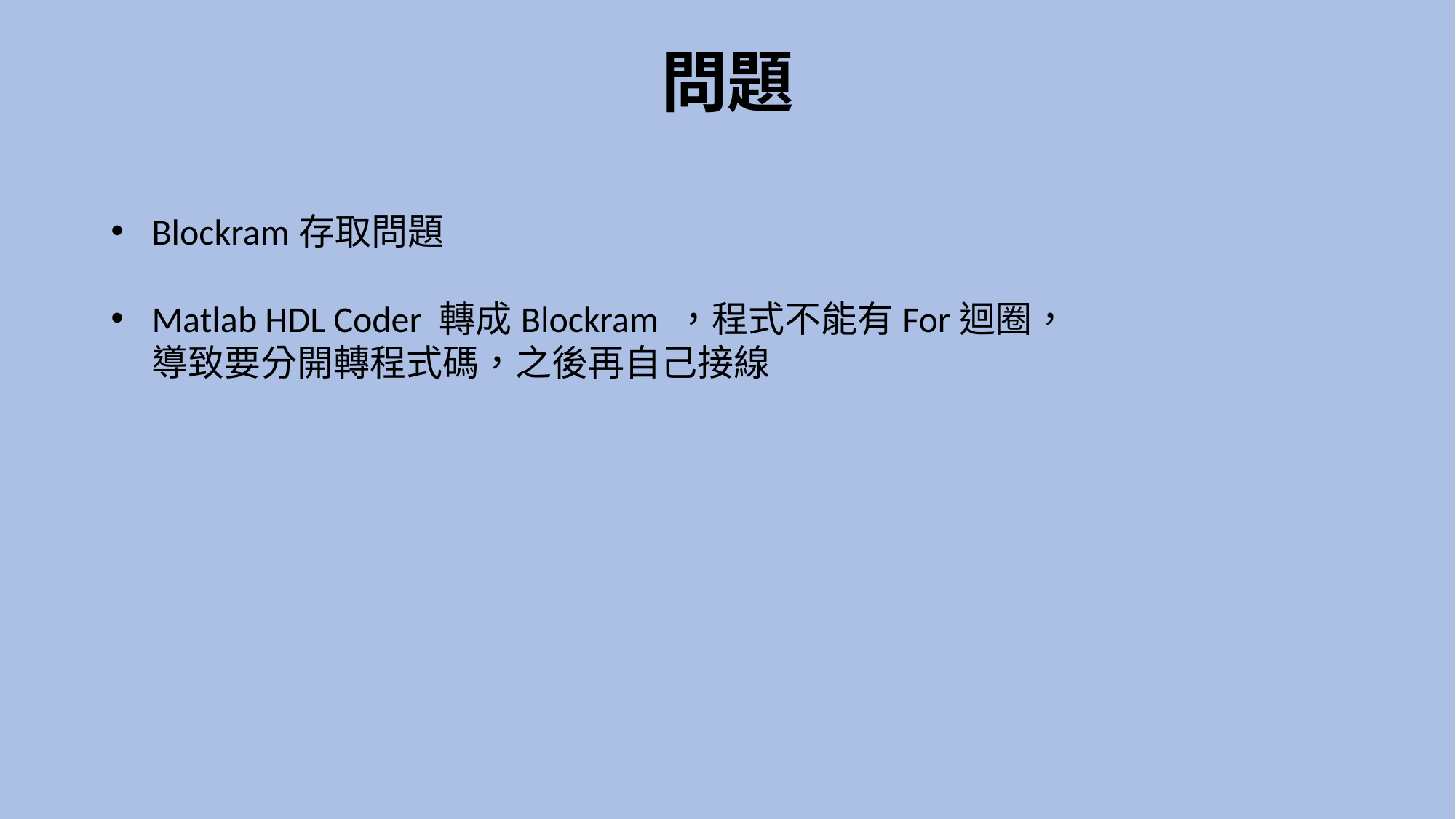

問題
Blockram存取問題

Matlab HDL Coder 轉成Blockram ，程式不能有For迴圈，導致要分開轉程式碼，之後再自己接線